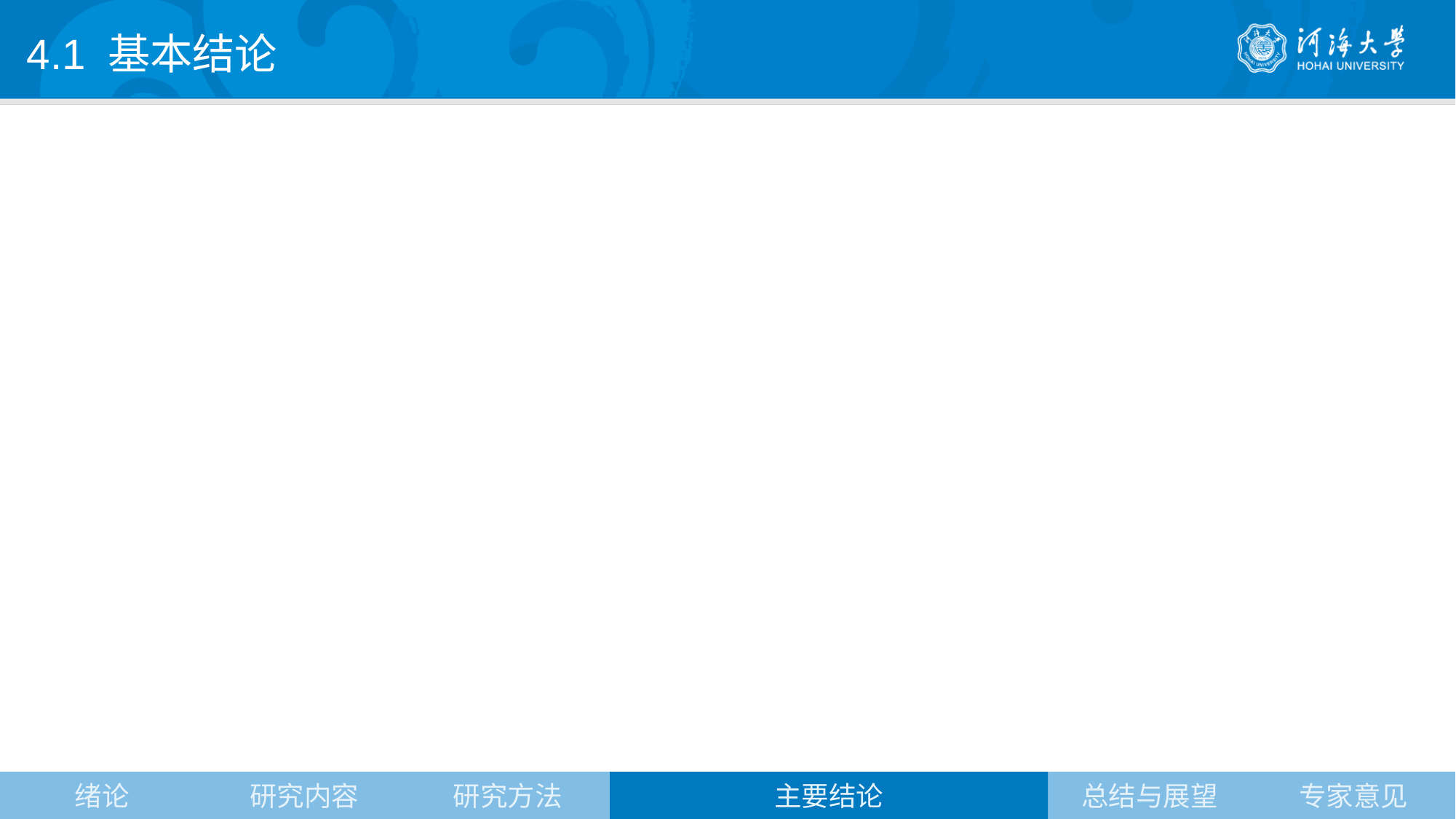

4.1 基本结论
绪论
研究内容
研究方法
主要结论
总结与展望
专家意见